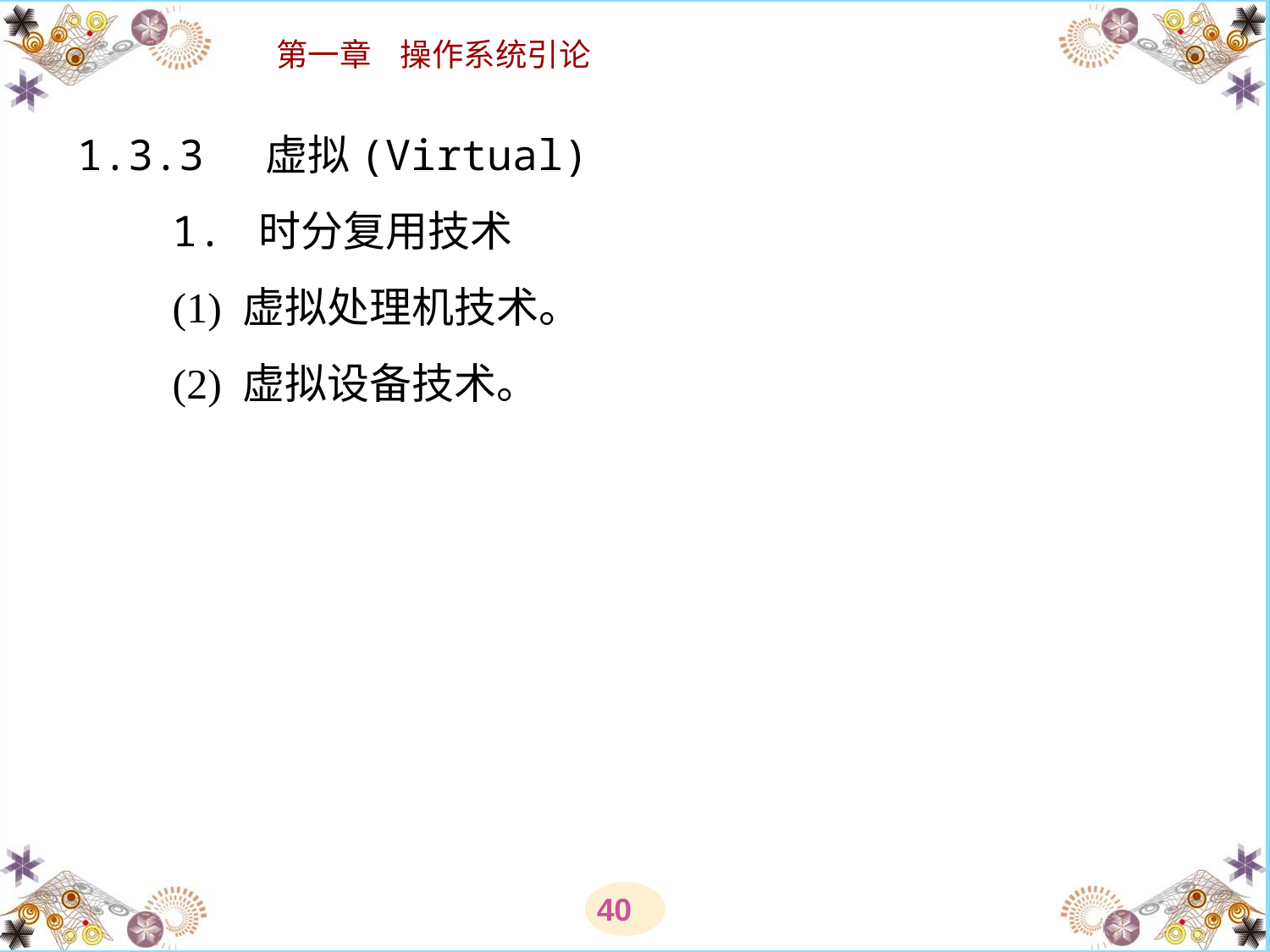

# 1.3.3  虚拟(Virtual) 　　1. 时分复用技术 　　(1) 虚拟处理机技术。 　　(2) 虚拟设备技术。